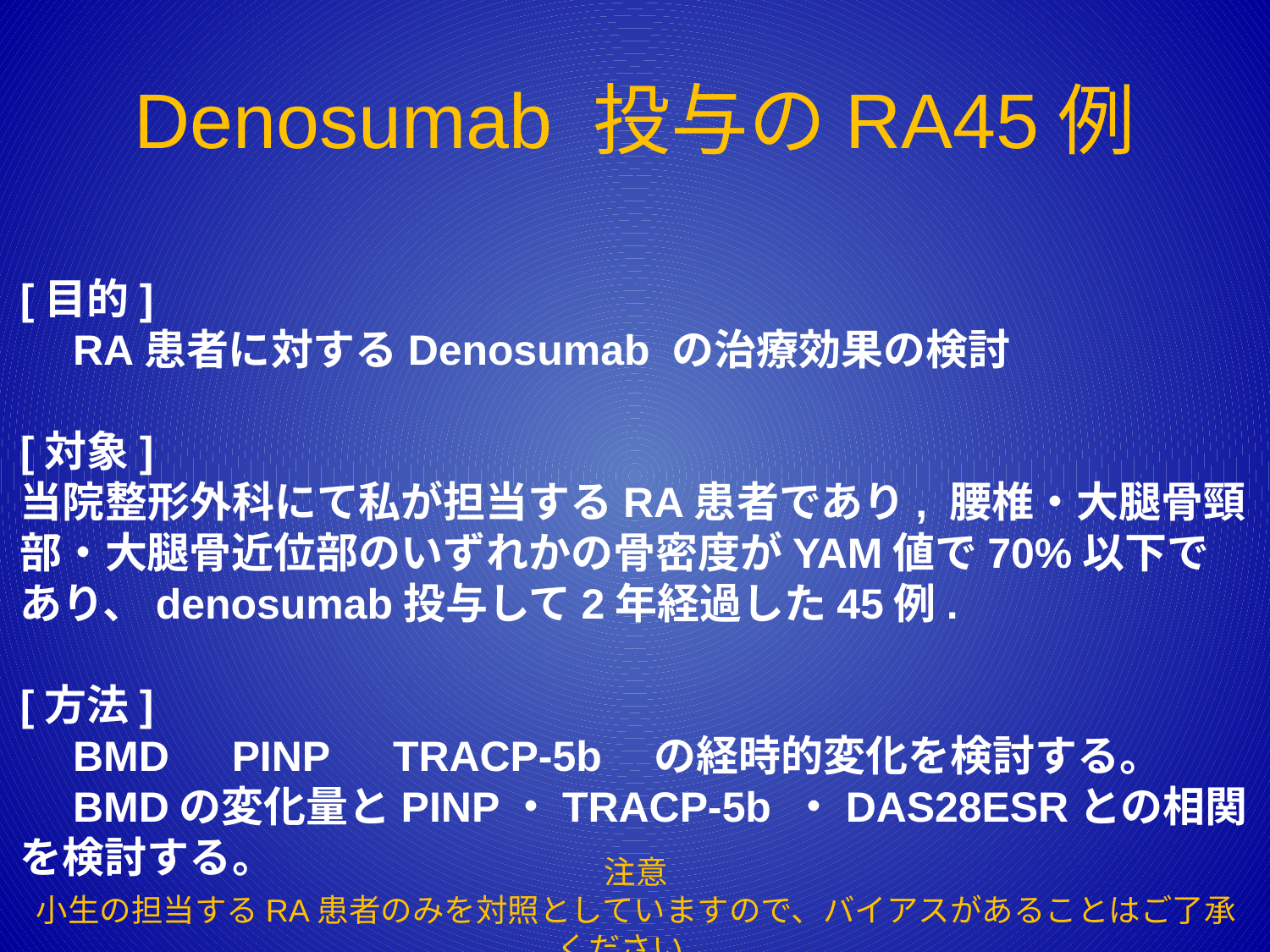

# Denosumab 投与のRA45例
[目的]
　RA患者に対するDenosumab の治療効果の検討

[対象]
当院整形外科にて私が担当するRA患者であり, 腰椎・大腿骨頸部・大腿骨近位部のいずれかの骨密度がYAM値で70%以下であり、denosumab投与して2年経過した45例.

[方法]
　BMD　PINP　TRACP-5b　の経時的変化を検討する。
　BMDの変化量とPINP・TRACP-5b ・DAS28ESRとの相関を検討する。
注意
小生の担当するRA患者のみを対照としていますので、バイアスがあることはご了承ください。